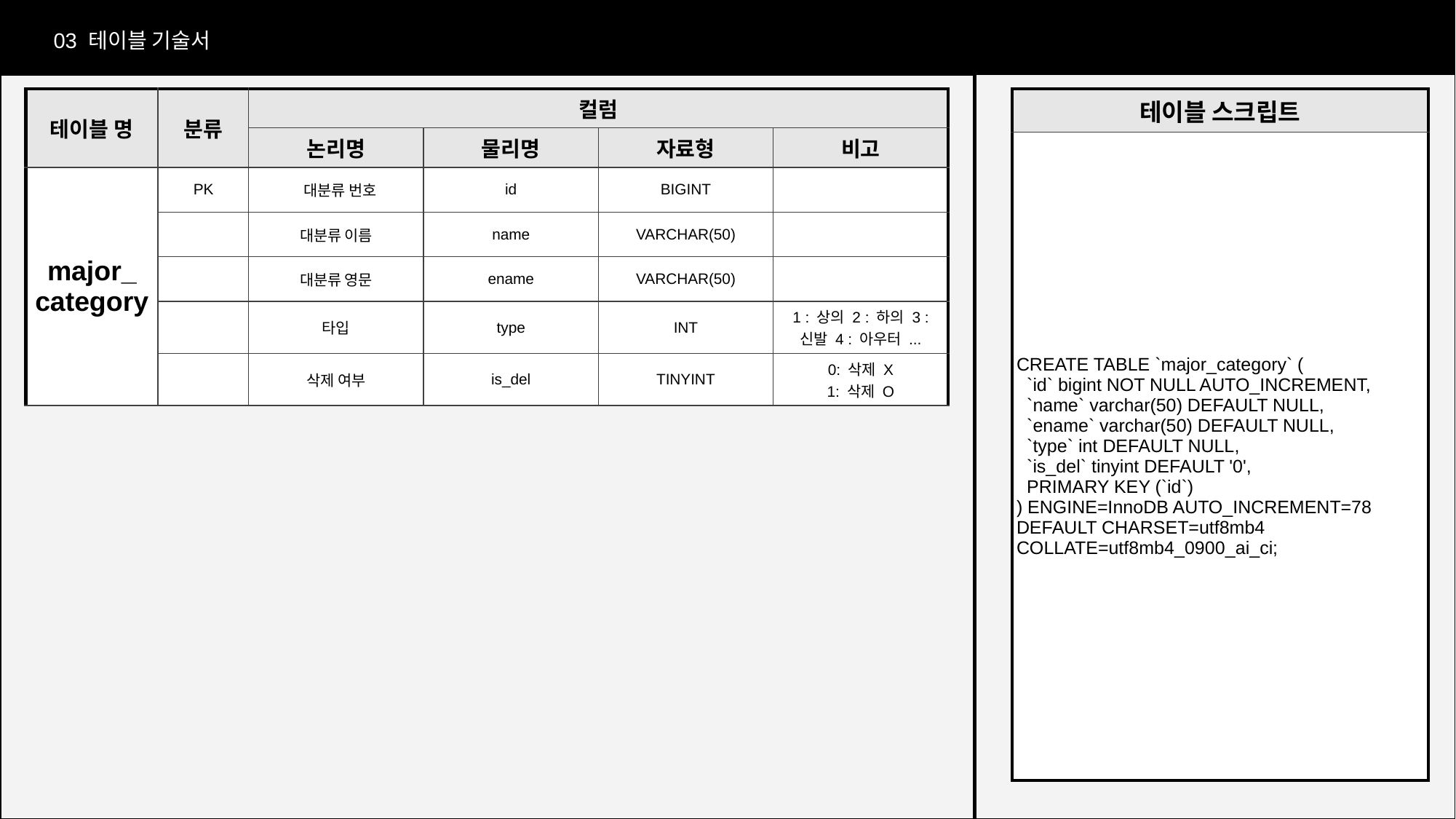

03 테이블 기술서

| 테이블 명 | 분류 | 컬럼 |  |  |  |
| --- | --- | --- | --- | --- | --- |
|  |  | 논리명 | 물리명 | 자료형 | 비고 |
| major\_ category | PK | 대분류 번호 | id | BIGINT |  |
|  |  | 대분류 이름 | name | VARCHAR(50) |  |
|  |  | 대분류 영문 | ename | VARCHAR(50) |  |
|  |  | 타입 | type | INT | 1 : 상의 2 : 하의 3 : 신발 4 : 아우터 ... |
|  |  | 삭제 여부 | is\_del | TINYINT | 0: 삭제 X 1: 삭제 O |
| 테이블 스크립트 |
| --- |
| CREATE TABLE `major\_category` ( `id` bigint NOT NULL AUTO\_INCREMENT, `name` varchar(50) DEFAULT NULL, `ename` varchar(50) DEFAULT NULL, `type` int DEFAULT NULL, `is\_del` tinyint DEFAULT '0', PRIMARY KEY (`id`) ) ENGINE=InnoDB AUTO\_INCREMENT=78 DEFAULT CHARSET=utf8mb4 COLLATE=utf8mb4\_0900\_ai\_ci; |